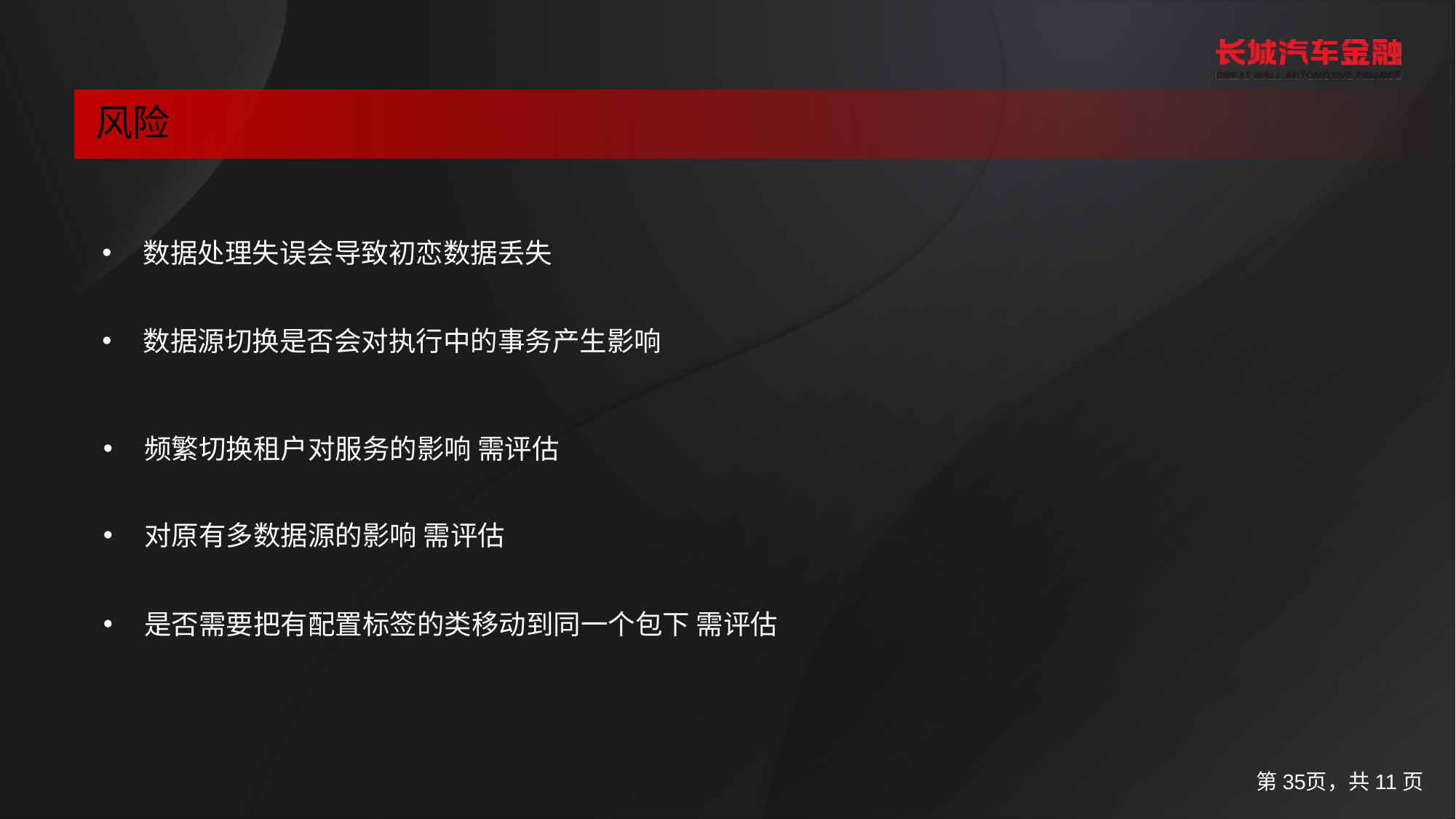

文字

图表（同类色/临近色）

背景
边框

辅助色

风险
数据处理失误会导致初恋数据丢失
数据源切换是否会对执行中的事务产生影响
频繁切换租户对服务的影响 需评估
对原有多数据源的影响 需评估
是否需要把有配置标签的类移动到同一个包下 需评估